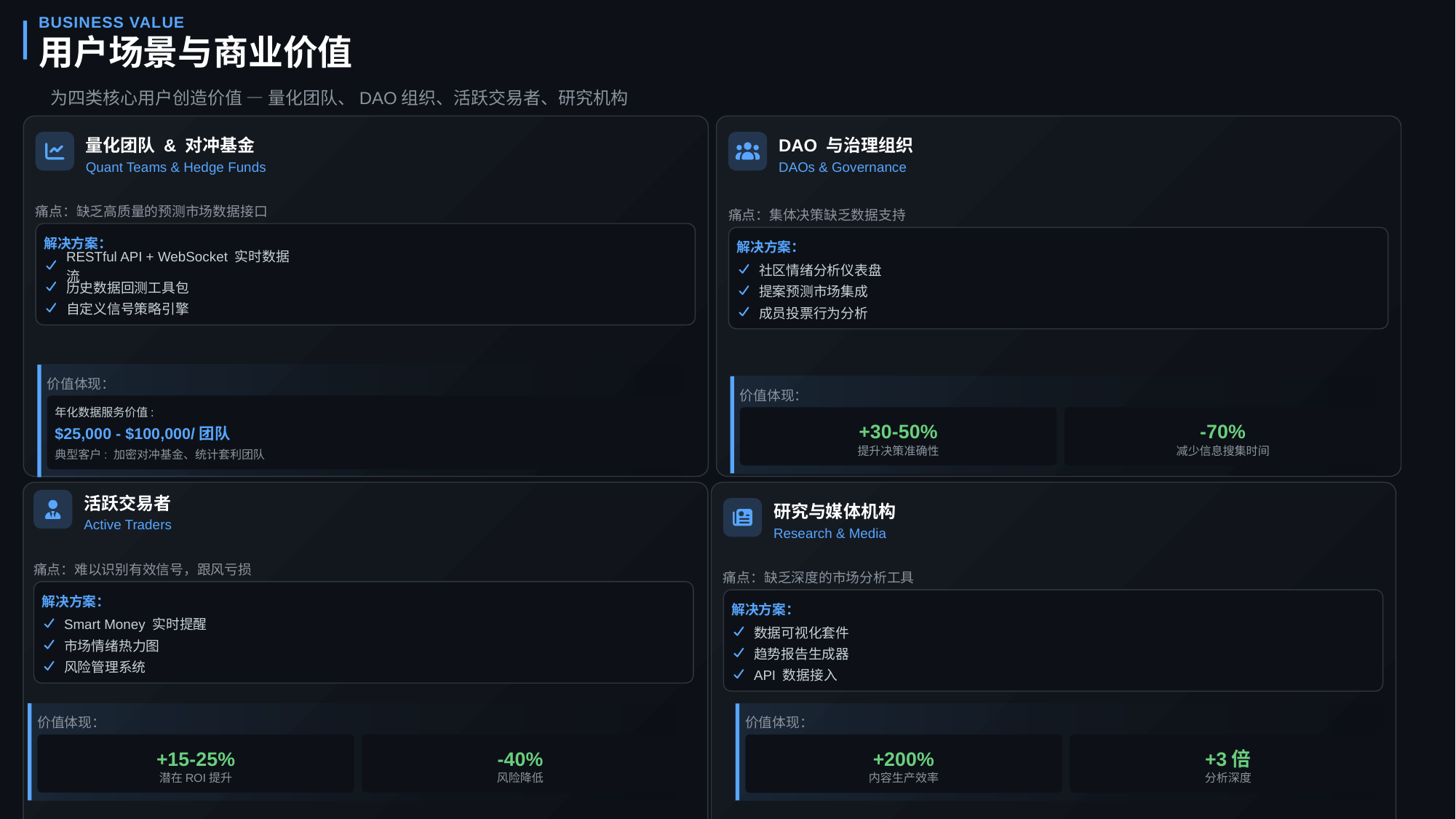

BUSINESS VALUE

用户场景与商业价值
为四类核心用户创造价值 — 量化团队、DAO组织、活跃交易者、研究机构

量化团队 & 对冲基金
DAO 与治理组织

Quant Teams & Hedge Funds
DAOs & Governance
痛点：缺乏高质量的预测市场数据接口
痛点：集体决策缺乏数据支持

解决方案：
解决方案：
RESTful API + WebSocket 实时数据流

社区情绪分析仪表盘

历史数据回测工具包

提案预测市场集成

自定义信号策略引擎

成员投票行为分析

价值体现：

价值体现：

年化数据服务价值:

+30-50%
-70%
$25,000 - $100,000/团队
提升决策准确性
减少信息搜集时间
典型客户: 加密对冲基金、统计套利团队

活跃交易者

研究与媒体机构

Active Traders
Research & Media
痛点：难以识别有效信号，跟风亏损
痛点：缺乏深度的市场分析工具

解决方案：

解决方案：
Smart Money 实时提醒

数据可视化套件

市场情绪热力图

趋势报告生成器

风险管理系统

API 数据接入

价值体现：
价值体现：

+15-25%
-40%
+200%
+3倍
潜在ROI提升
风险降低
内容生产效率
分析深度